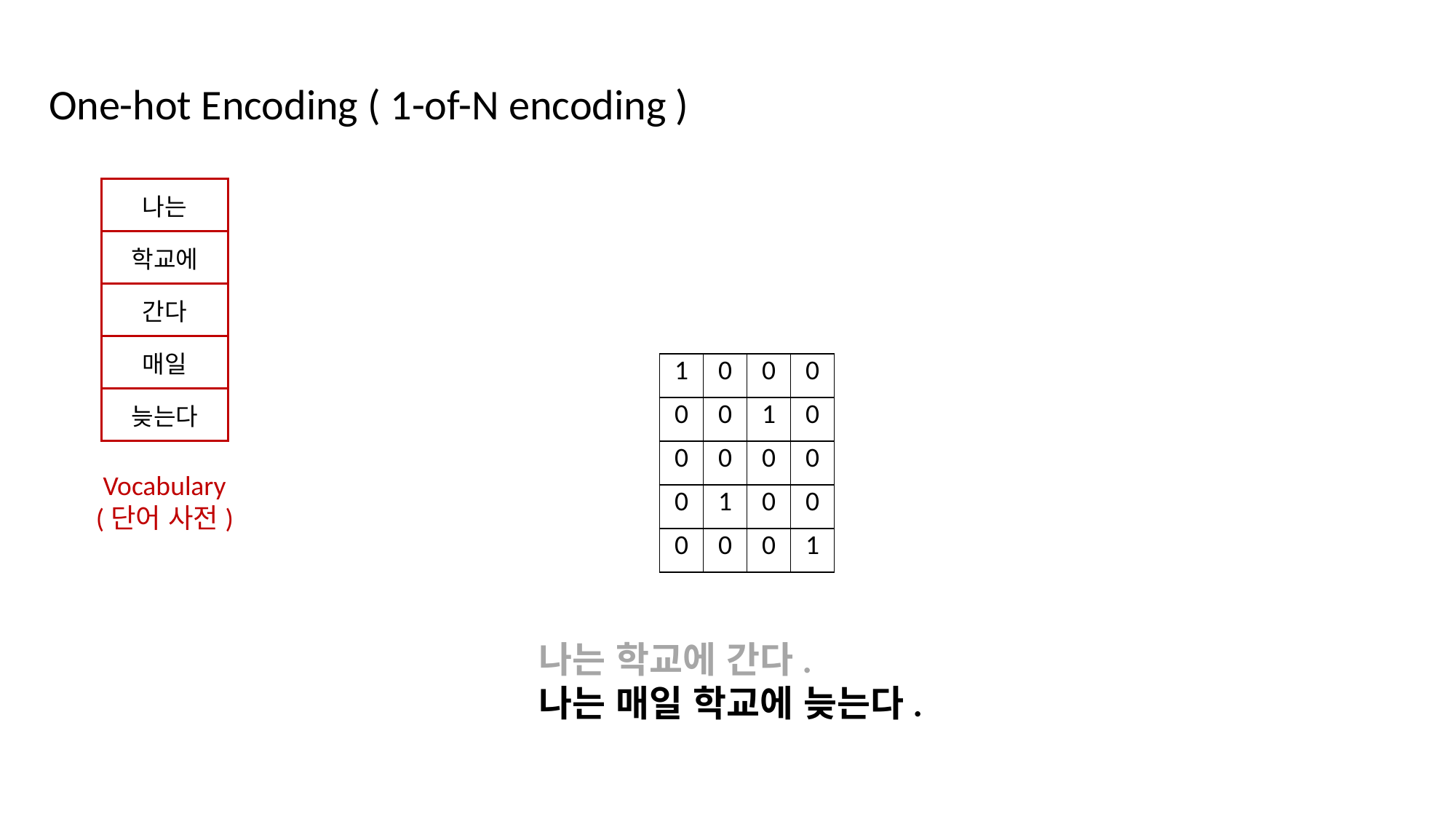

One-hot Encoding ( 1-of-N encoding )
| 나는 |
| --- |
| 학교에 |
| 간다 |
| 매일 |
| 늦는다 |
| 1 |
| --- |
| 0 |
| 0 |
| 0 |
| 0 |
| 0 |
| --- |
| 0 |
| 0 |
| 1 |
| 0 |
| 0 |
| --- |
| 1 |
| 0 |
| 0 |
| 0 |
| 0 |
| --- |
| 0 |
| 0 |
| 0 |
| 1 |
Vocabulary
(단어 사전)
나는 학교에 간다.
나는 매일 학교에 늦는다.